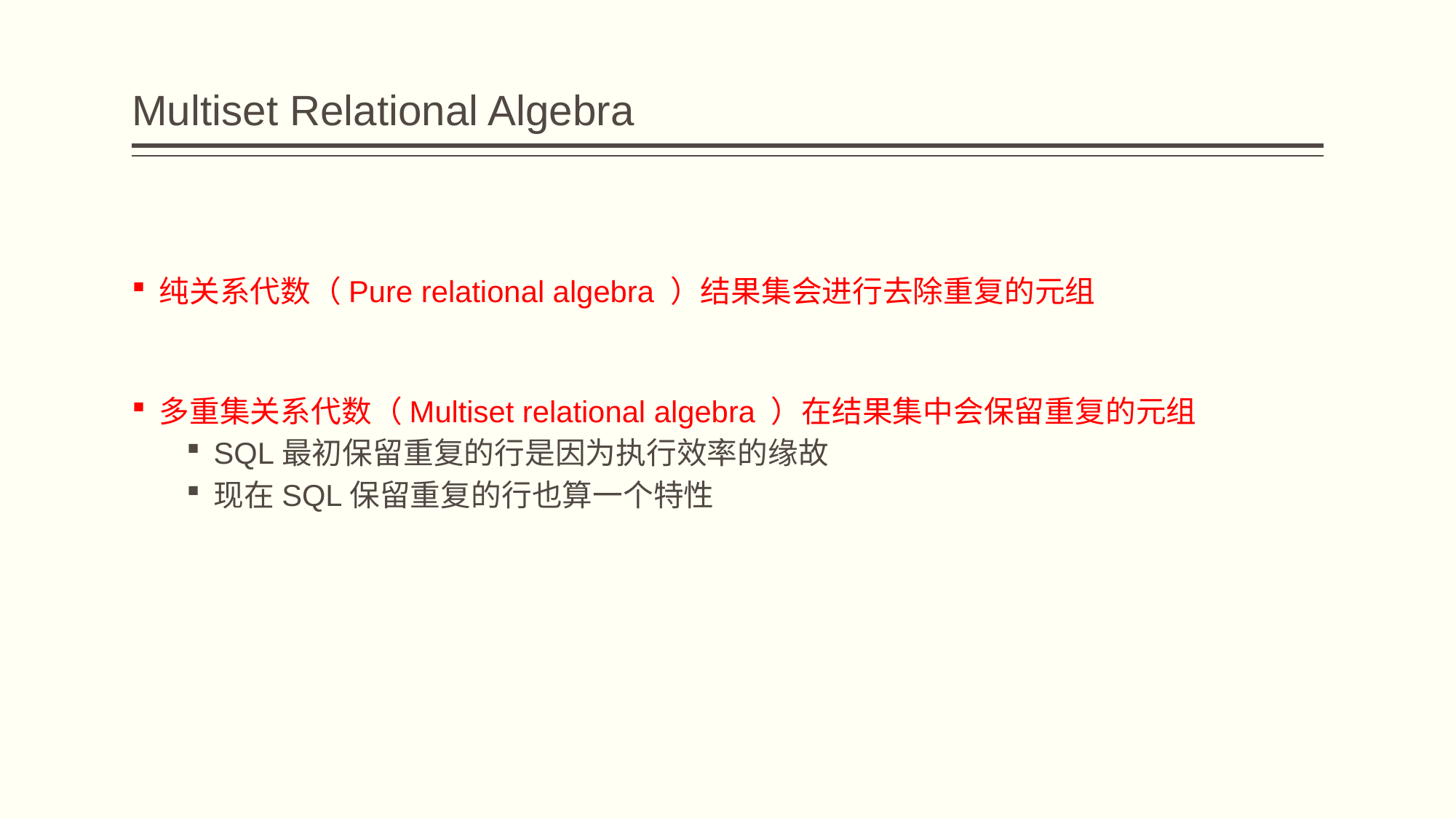

# Multiset Relational Algebra

纯关系代数（Pure relational algebra ）结果集会进行去除重复的元组

多重集关系代数（Multiset relational algebra ）在结果集中会保留重复的元组
SQL最初保留重复的行是因为执行效率的缘故
现在SQL保留重复的行也算一个特性